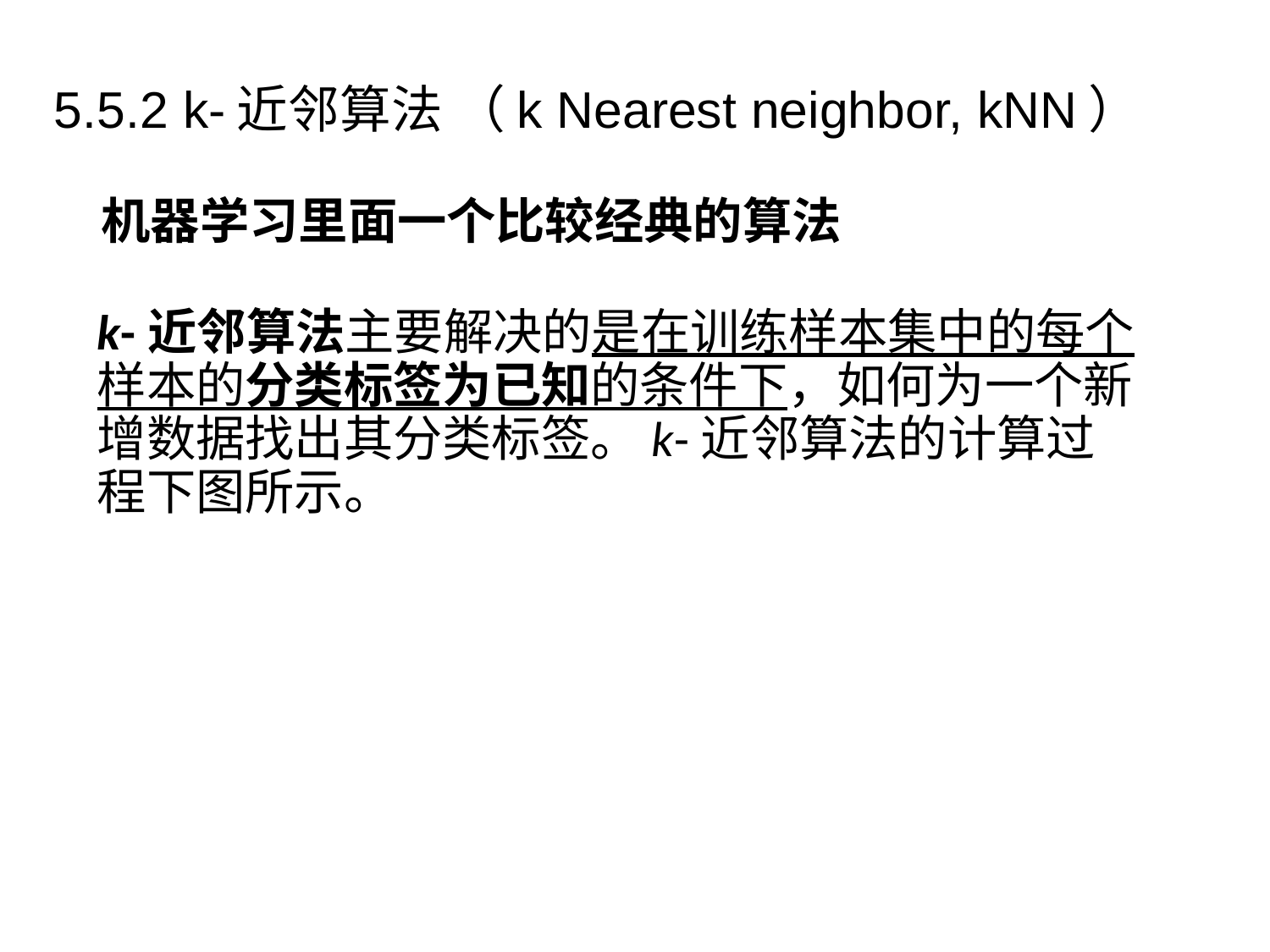

4.5典型算法

# 5.5.2 k-近邻算法 （k Nearest neighbor, kNN）
机器学习里面一个比较经典的算法
k-近邻算法主要解决的是在训练样本集中的每个样本的分类标签为已知的条件下，如何为一个新增数据找出其分类标签。k-近邻算法的计算过程下图所示。